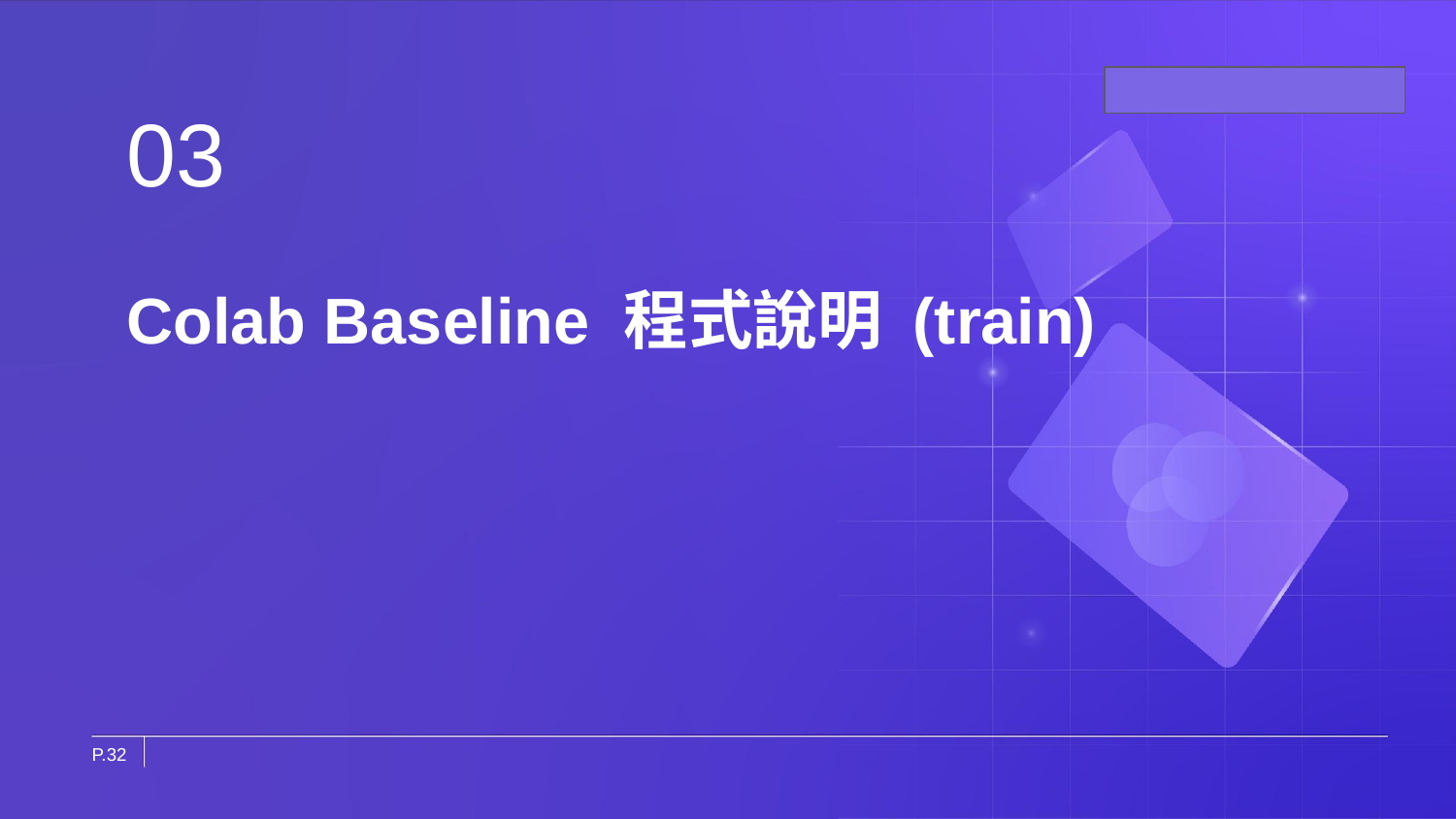

03
# Colab Baseline 程式說明 (train)
P.32